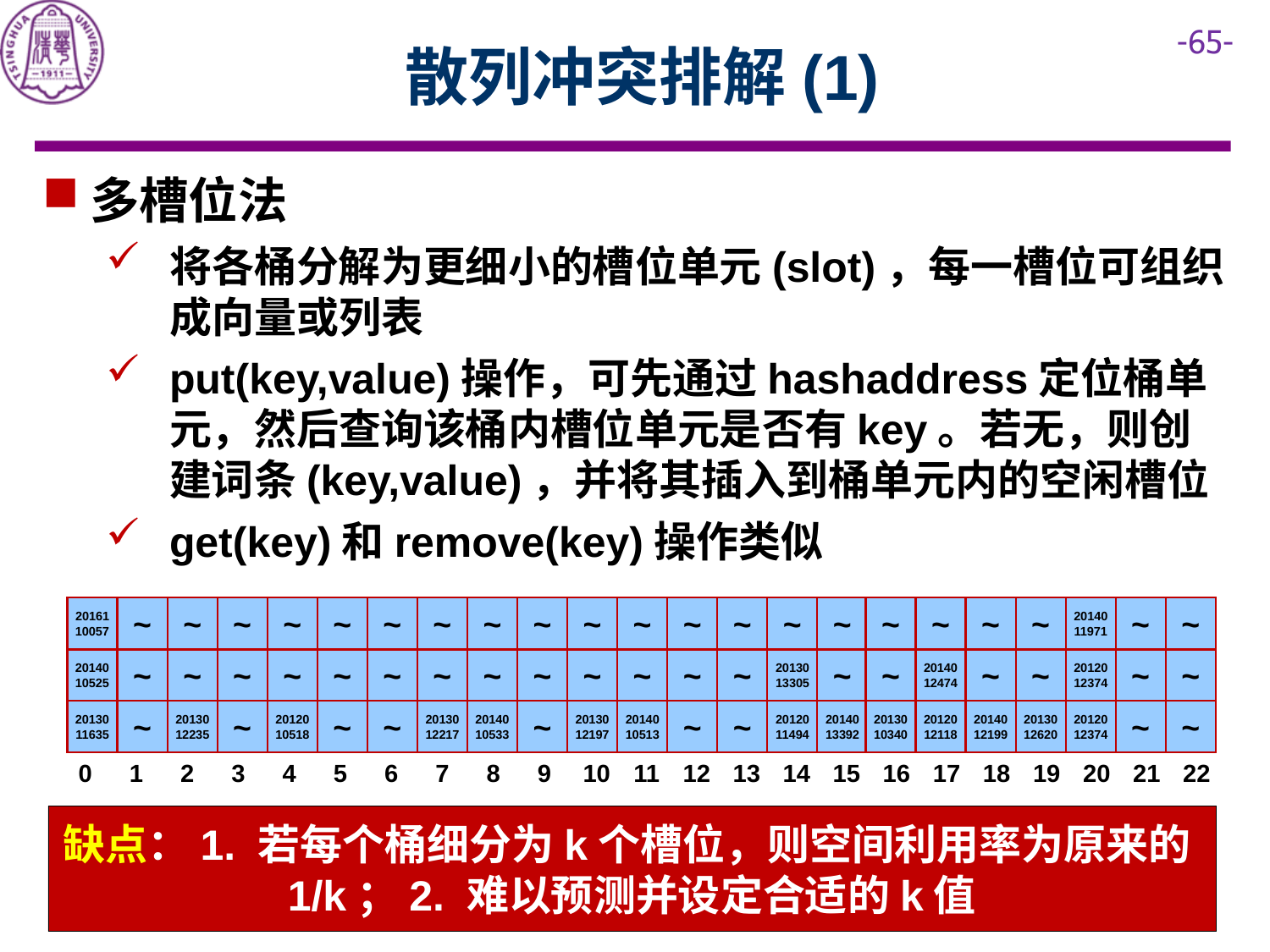

# 散列冲突排解(1)
多槽位法
将各桶分解为更细小的槽位单元(slot)，每一槽位可组织成向量或列表
put(key,value)操作，可先通过hashaddress定位桶单元，然后查询该桶内槽位单元是否有key。若无，则创建词条(key,value)，并将其插入到桶单元内的空闲槽位
get(key)和remove(key)操作类似
2016110057
~
~
~
~
~
~
~
~
~
~
~
~
~
~
~
~
~
~
~
2014011971
~
~
2014010525
~
~
~
~
~
~
~
~
~
~
~
~
~
2013013305
~
~
2014012474
~
~
2012012374
~
~
2013011635
~
2013012235
~
2012010518
~
~
2013012217
2014010533
~
2013012197
2014010513
~
~
2012011494
2014013392
2013010340
2012012118
2014012199
2013012620
2012012374
~
~
0
1
2
3
4
5
6
7
8
9
10
11
12
13
14
15
16
17
18
19
20
21
22
缺点：1. 若每个桶细分为k个槽位，则空间利用率为原来的1/k；2. 难以预测并设定合适的k值